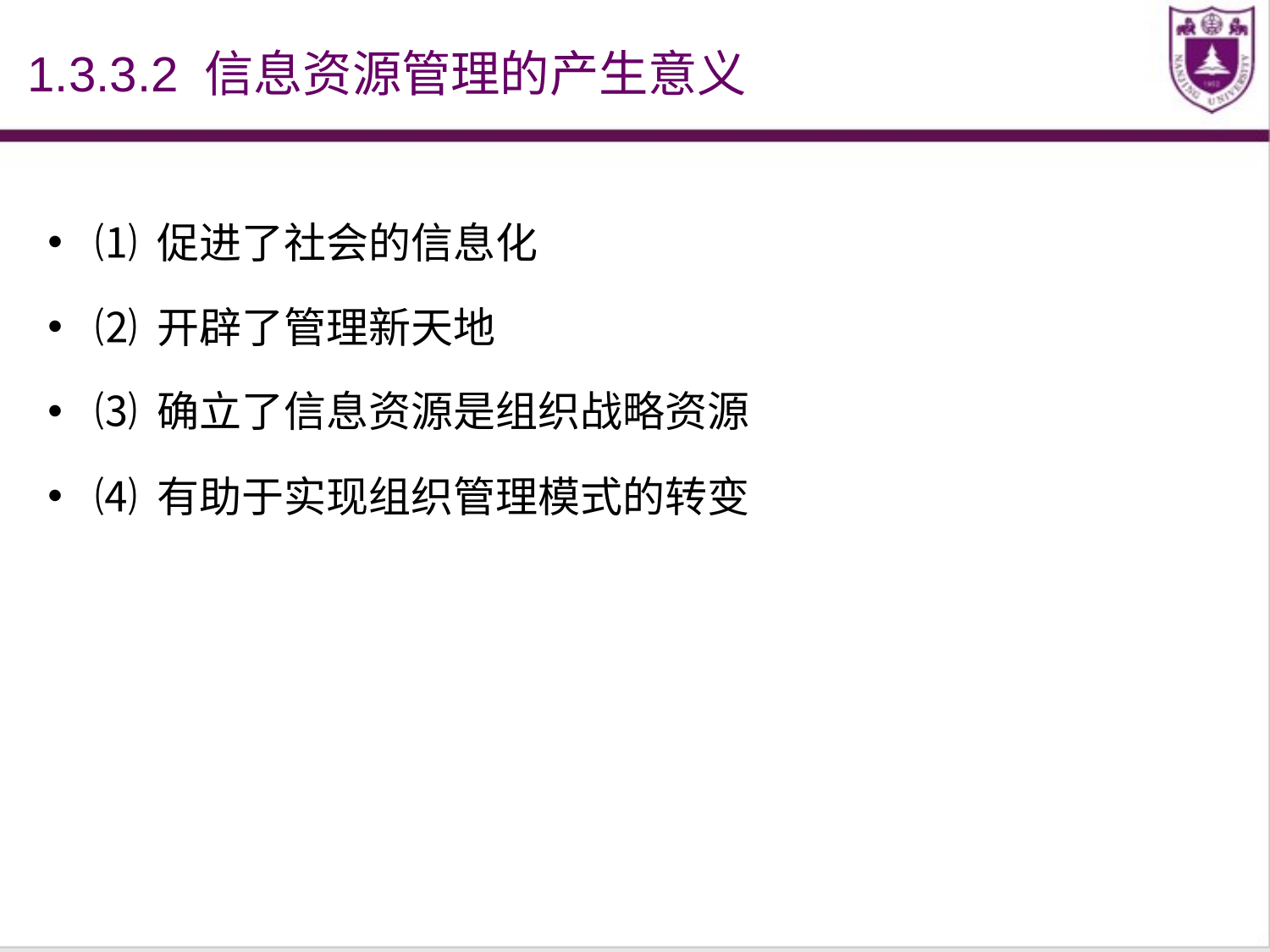

1.3.3.2 信息资源管理的产生意义

⑴ 促进了社会的信息化
⑵ 开辟了管理新天地
⑶ 确立了信息资源是组织战略资源
⑷ 有助于实现组织管理模式的转变